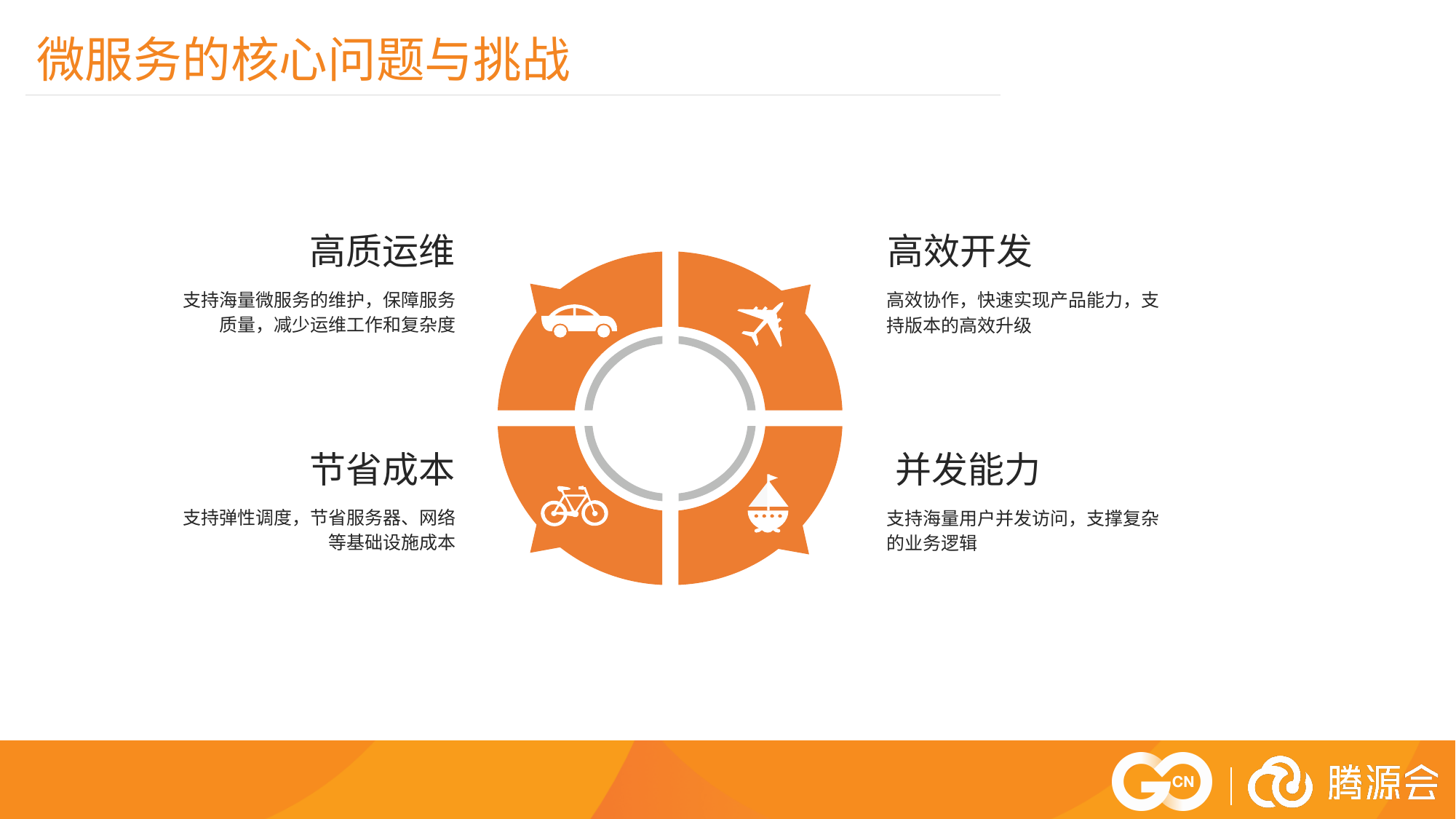

微服务的核心问题与挑战
高效开发
高效协作，快速实现产品能力，支持版本的高效升级
高质运维
支持海量微服务的维护，保障服务质量，减少运维工作和复杂度

并发能力
支持海量用户并发访问，支撑复杂的业务逻辑
节省成本
支持弹性调度，节省服务器、网络等基础设施成本